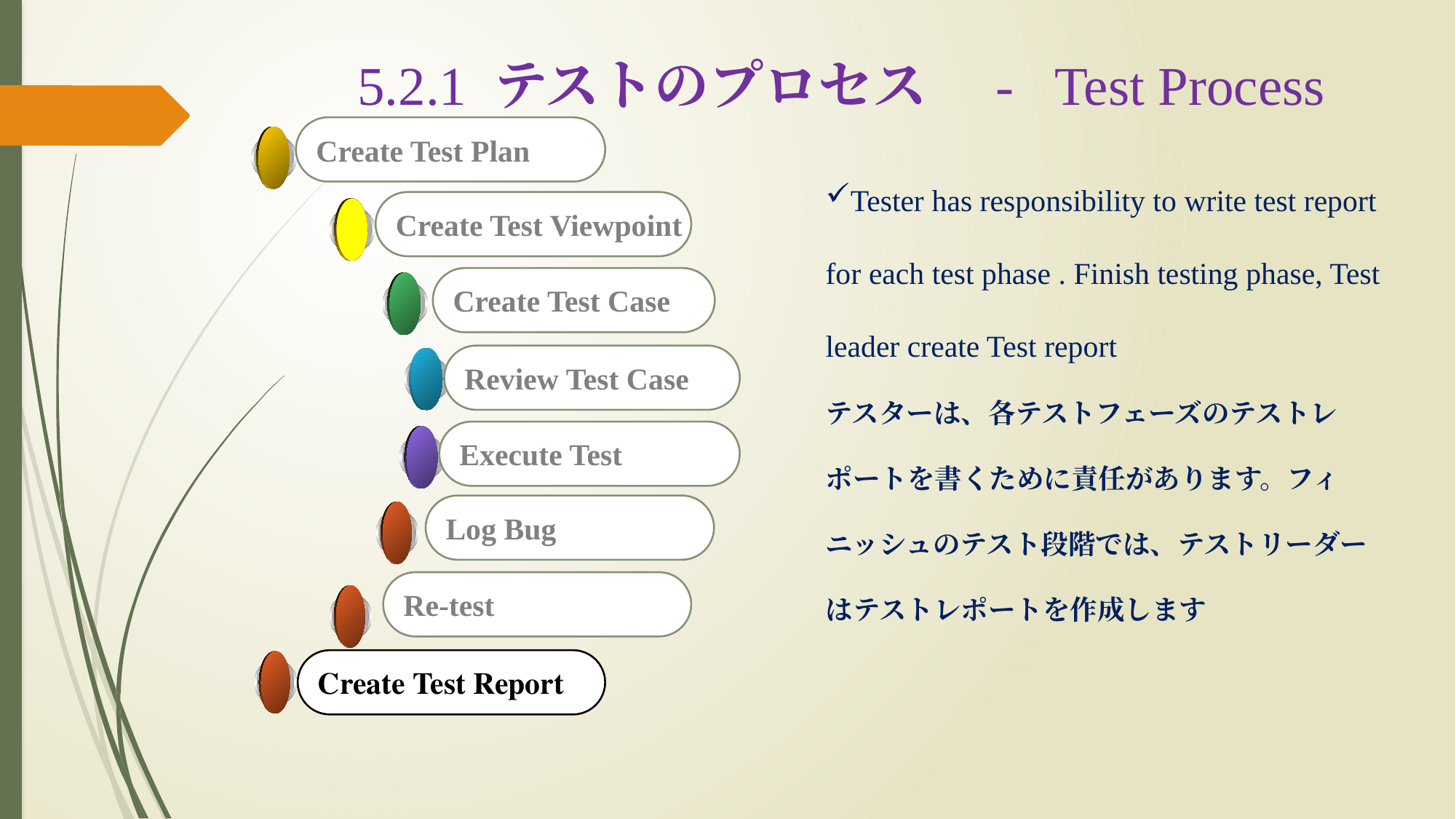

# 5.2.1 テストのプロセス　-   Test Process
Create Test Plan

Tester has responsibility to write test report for each test phase . Finish testing phase, Test leader create Test report
テスターは、各テストフェーズのテストレポートを書くために責任があります。フィニッシュのテスト段階では、テストリーダーはテストレポートを作成します
Create Test Viewpoint

Create Test Case

Review Test Case

Execute Test

Log Bug

Re-test

Create Test Report